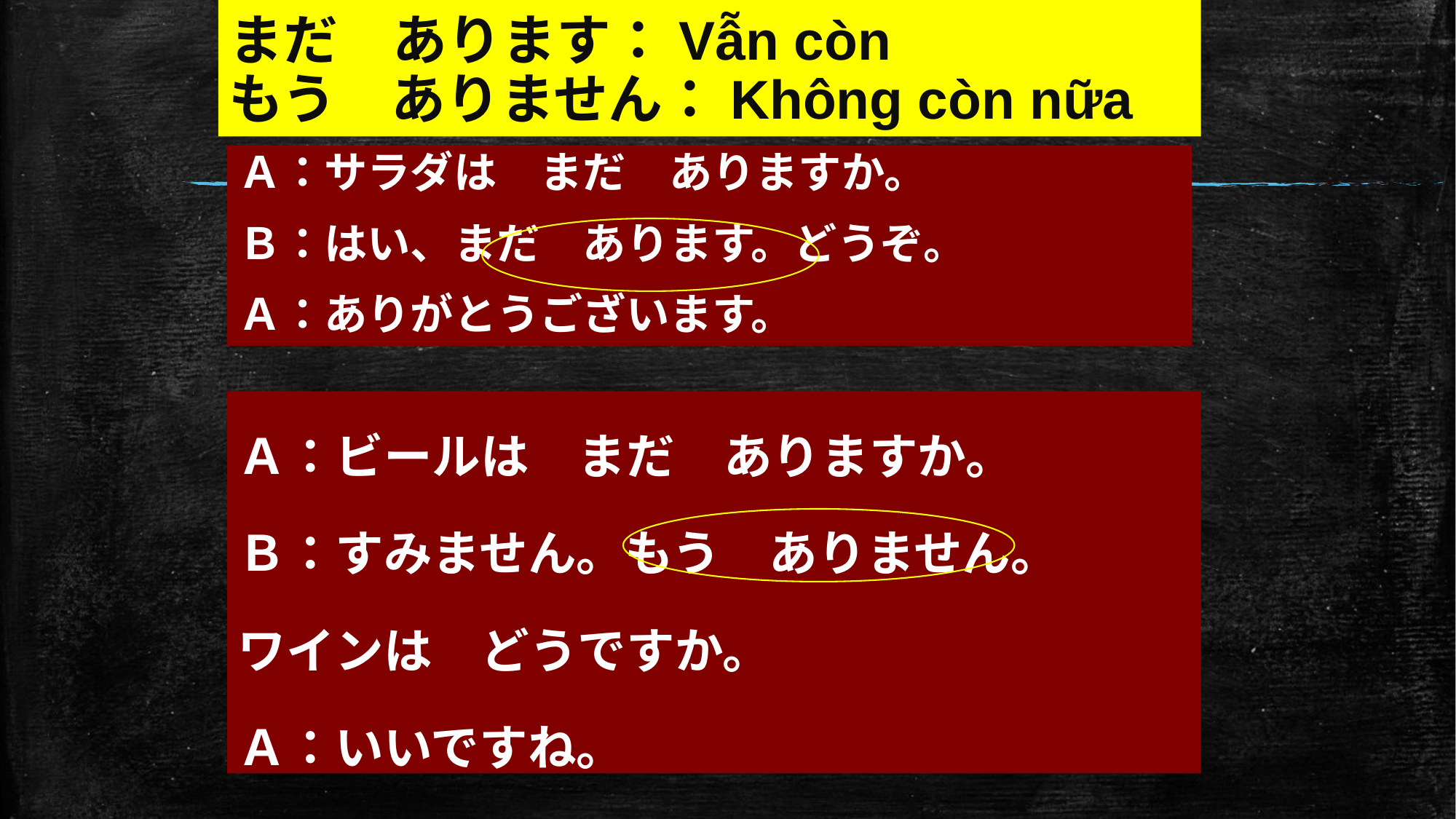

# まだ　あります：Vẫn còn もう　ありません：Không còn nữa
Ａ：サラダは　まだ　ありますか。
Ｂ：はい、まだ　あります。どうぞ。
Ａ：ありがとうございます。

Ａ：ビールは　まだ　ありますか。
Ｂ：すみません。もう　ありません。
ワインは　どうですか。
Ａ：いいですね。